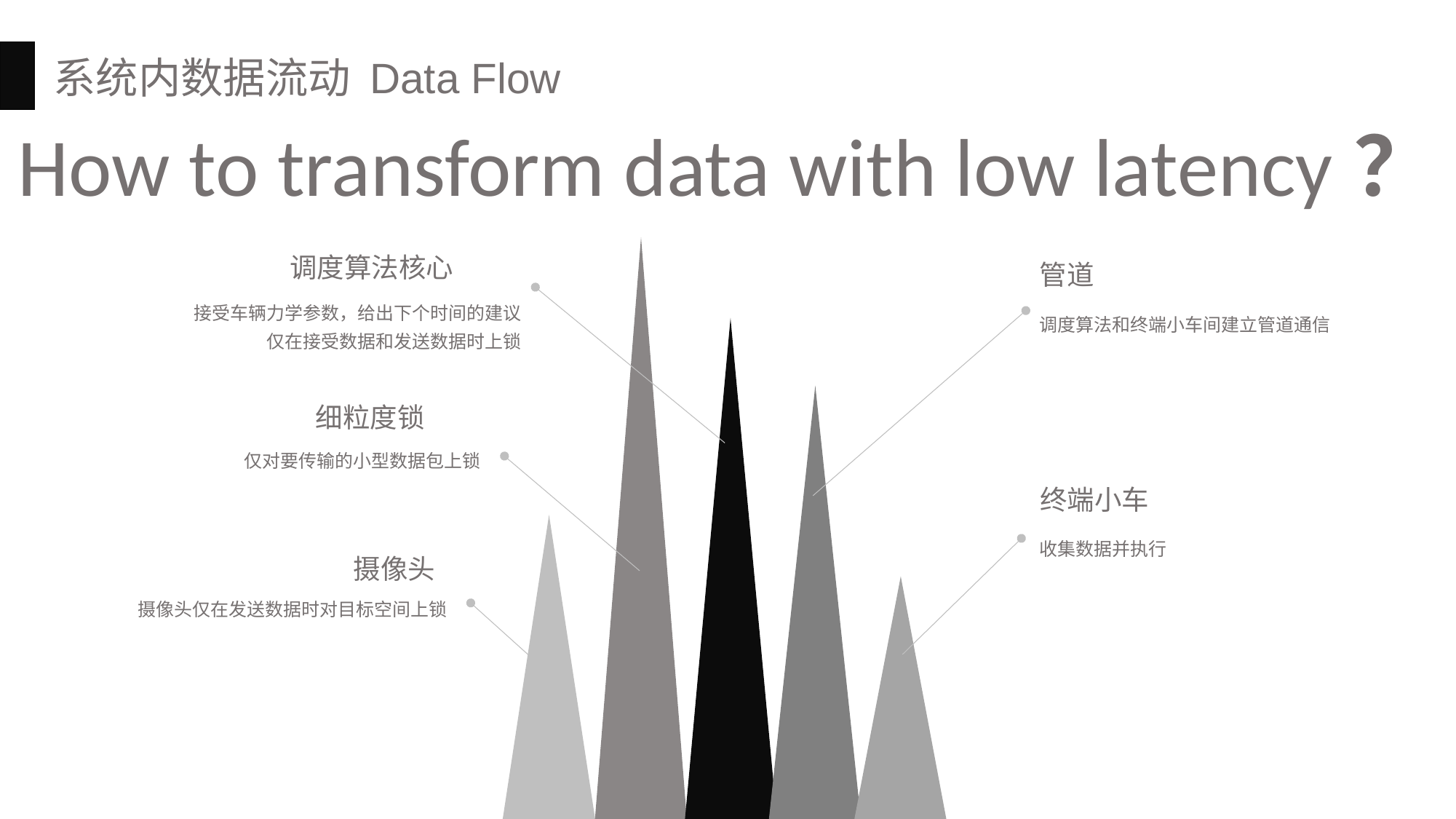

系统内数据流动 Data Flow
How to transform data with low latency？

调度算法核心
接受车辆力学参数，给出下个时间的建议
仅在接受数据和发送数据时上锁
管道
调度算法和终端小车间建立管道通信

细粒度锁
仅对要传输的小型数据包上锁

终端小车
收集数据并执行

摄像头
摄像头仅在发送数据时对目标空间上锁